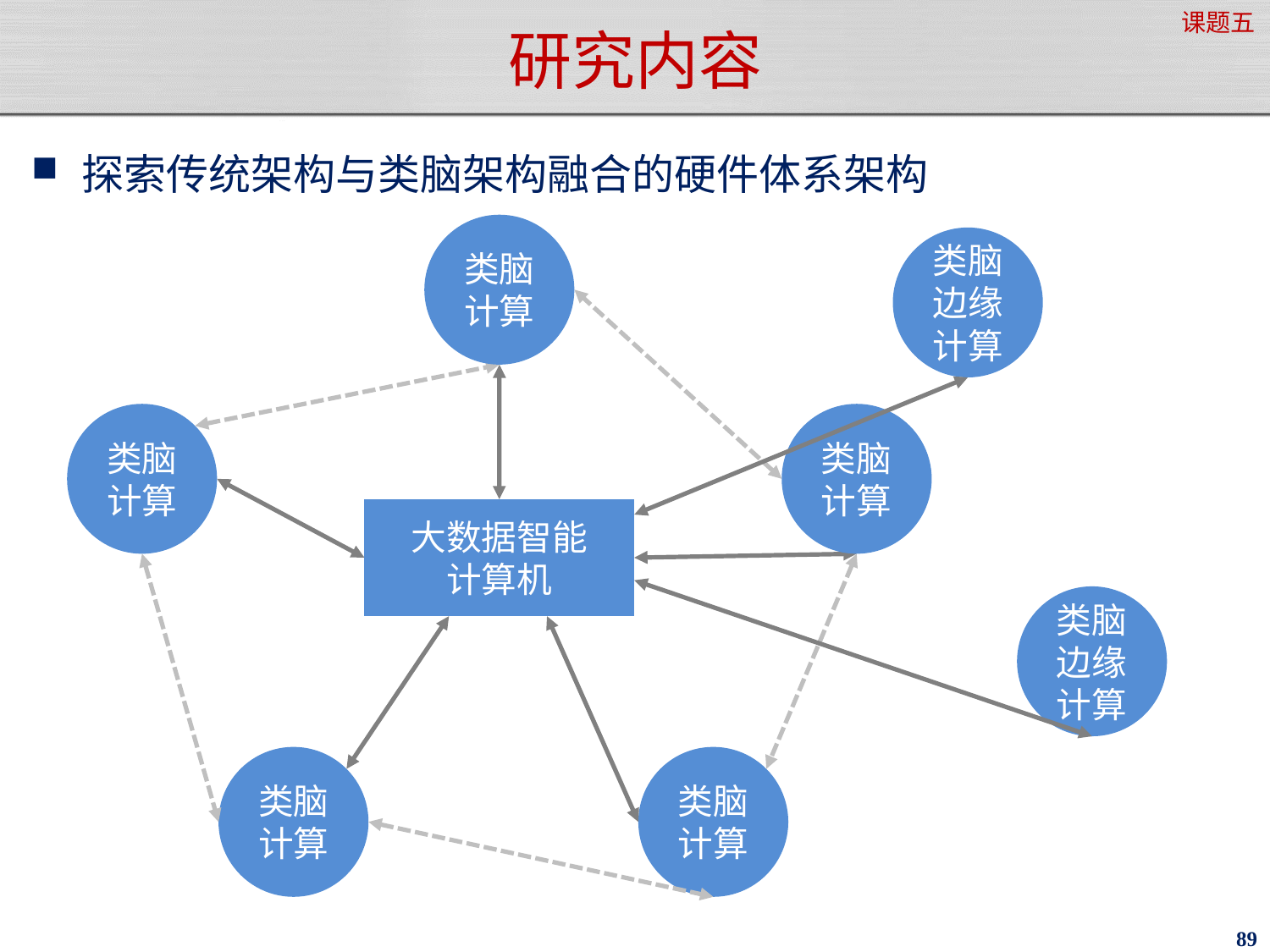

课题五
# 研究内容
探索传统架构与类脑架构融合的硬件体系架构
类脑计算
类脑边缘计算
类脑计算
类脑计算
大数据智能
计算机
类脑边缘计算
类脑计算
类脑计算
89